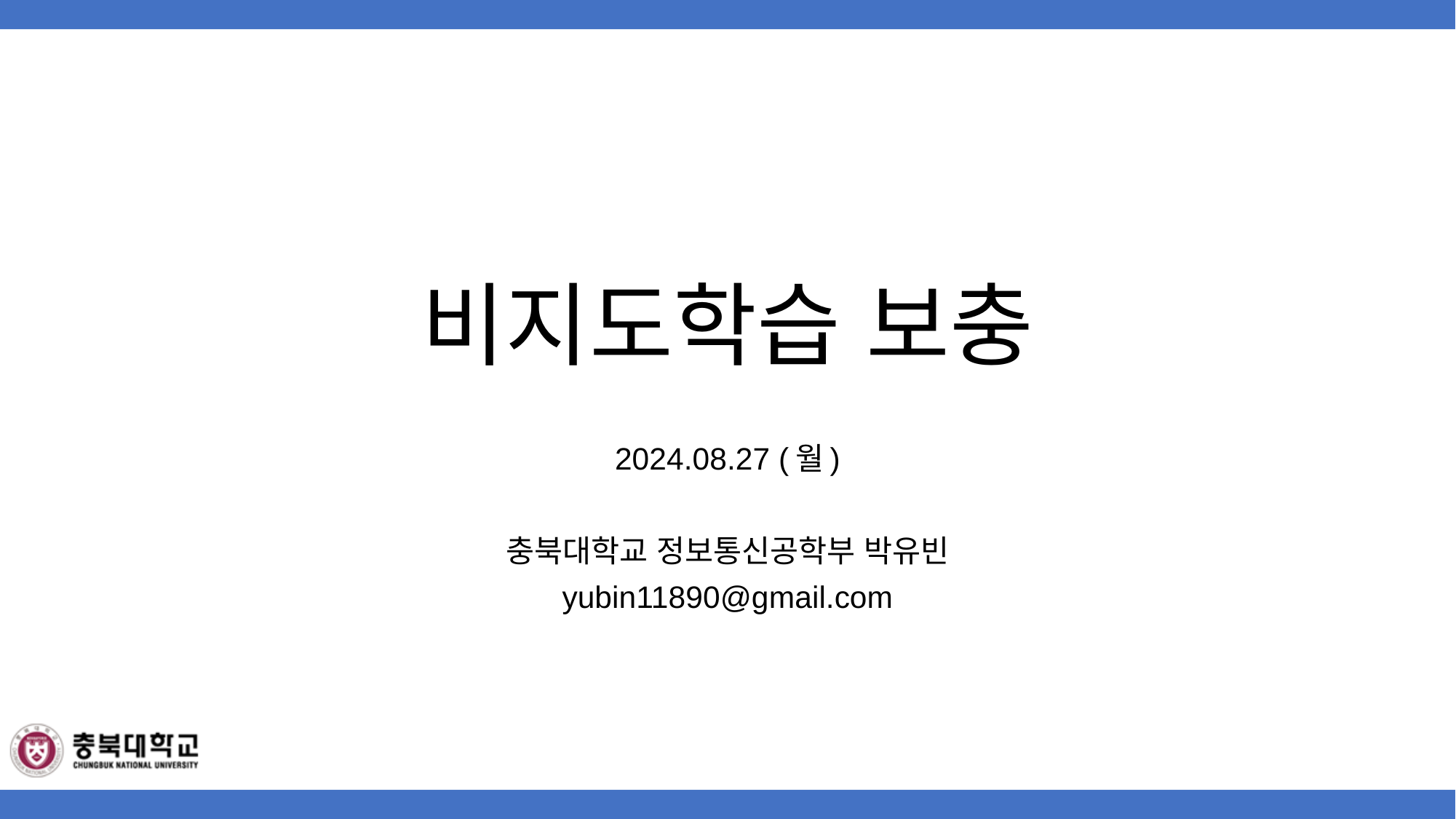

# 비지도학습 보충
2024.08.27 (월)

충북대학교 정보통신공학부 박유빈
yubin11890@gmail.com